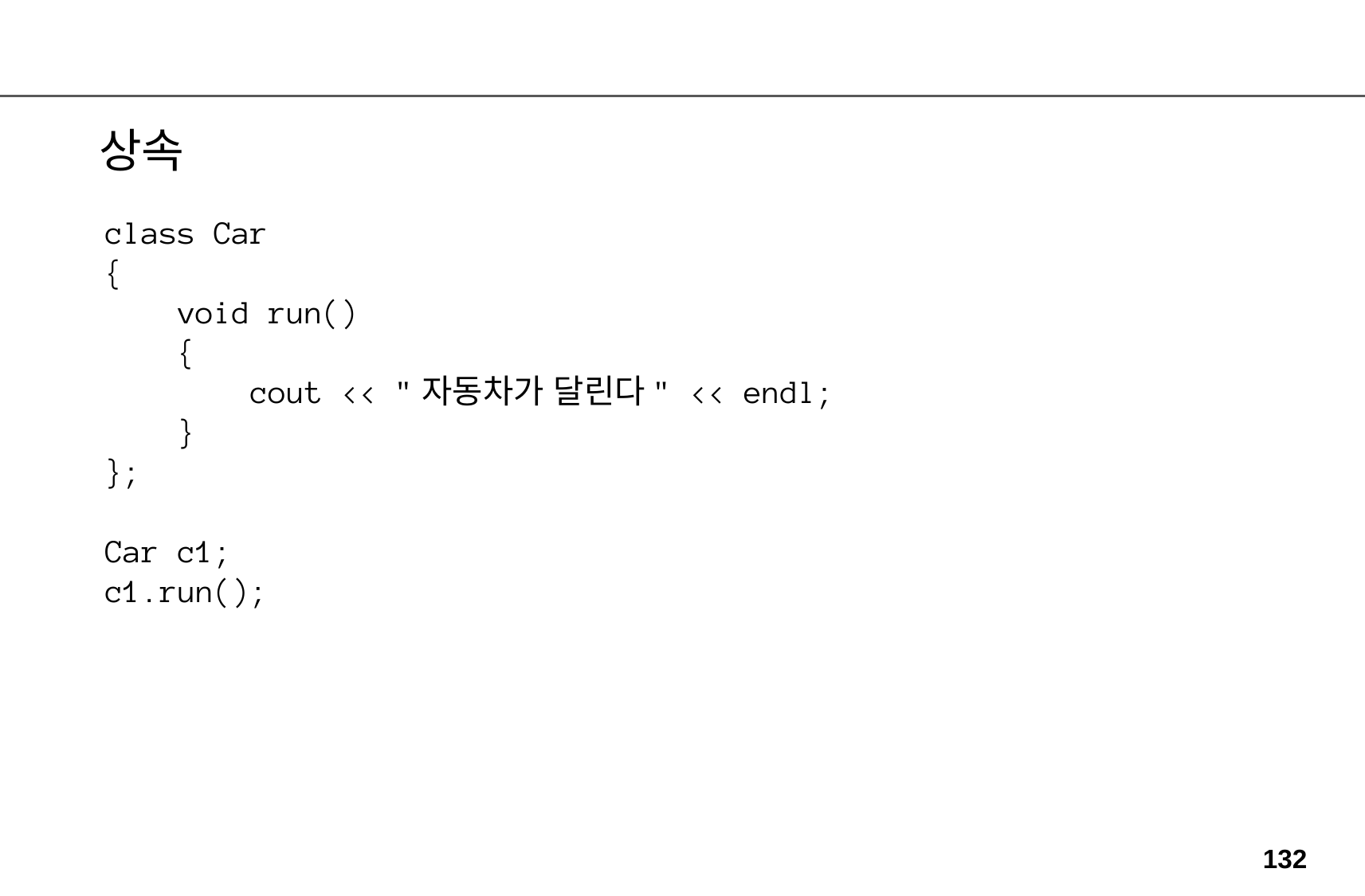

상속
class Car
{
    void run()
    {
        cout << "자동차가 달린다" << endl;
    }
};

Car c1;
c1.run();